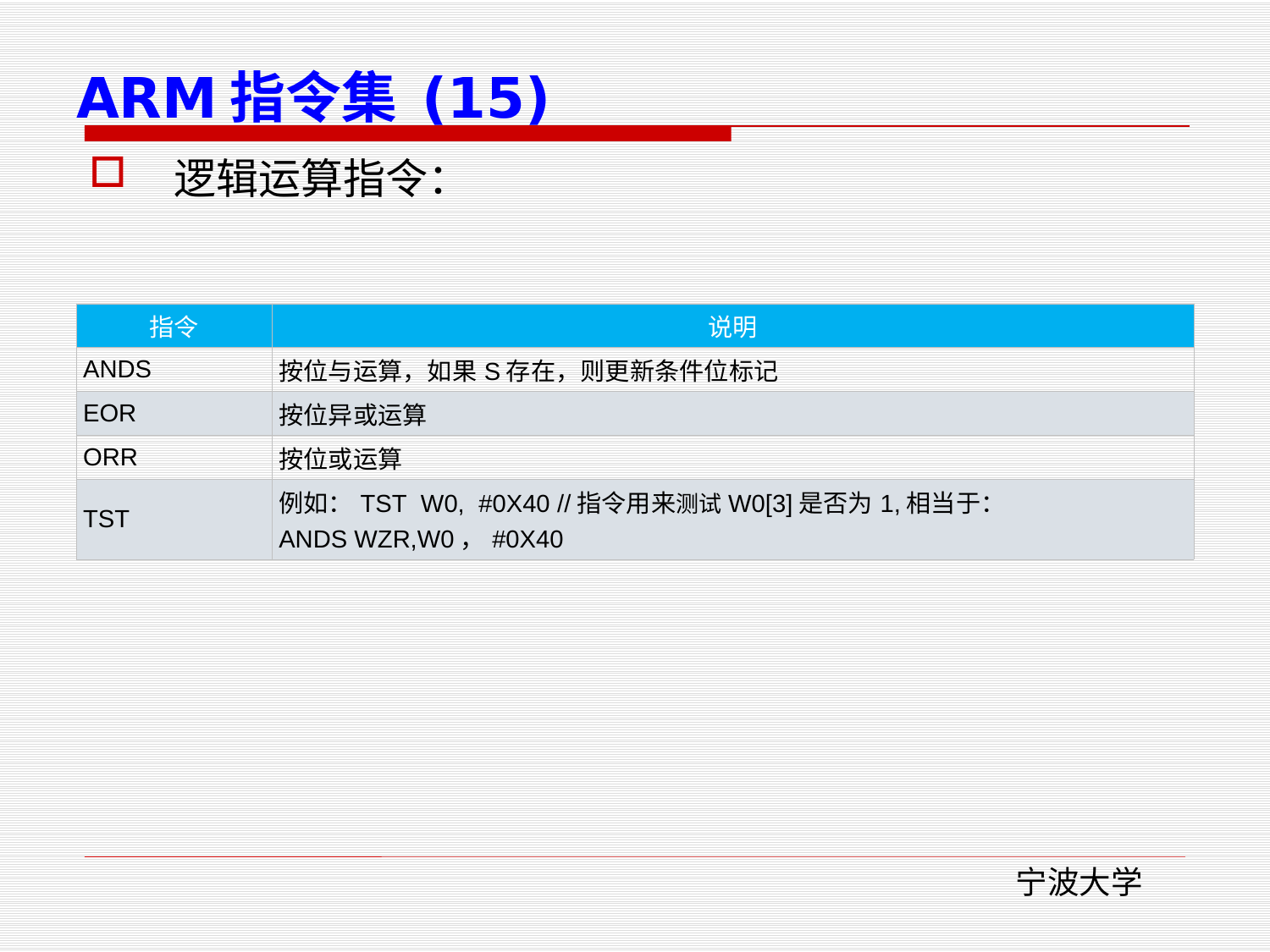

# ARM指令集 (15)
 逻辑运算指令：
| 指令 | 说明 |
| --- | --- |
| ANDS | 按位与运算，如果S存在，则更新条件位标记 |
| EOR | 按位异或运算 |
| ORR | 按位或运算 |
| TST | 例如：TST  W0,  #0X40 //指令用来测试W0[3]是否为1,相当于：ANDS WZR,W0，#0X40 |